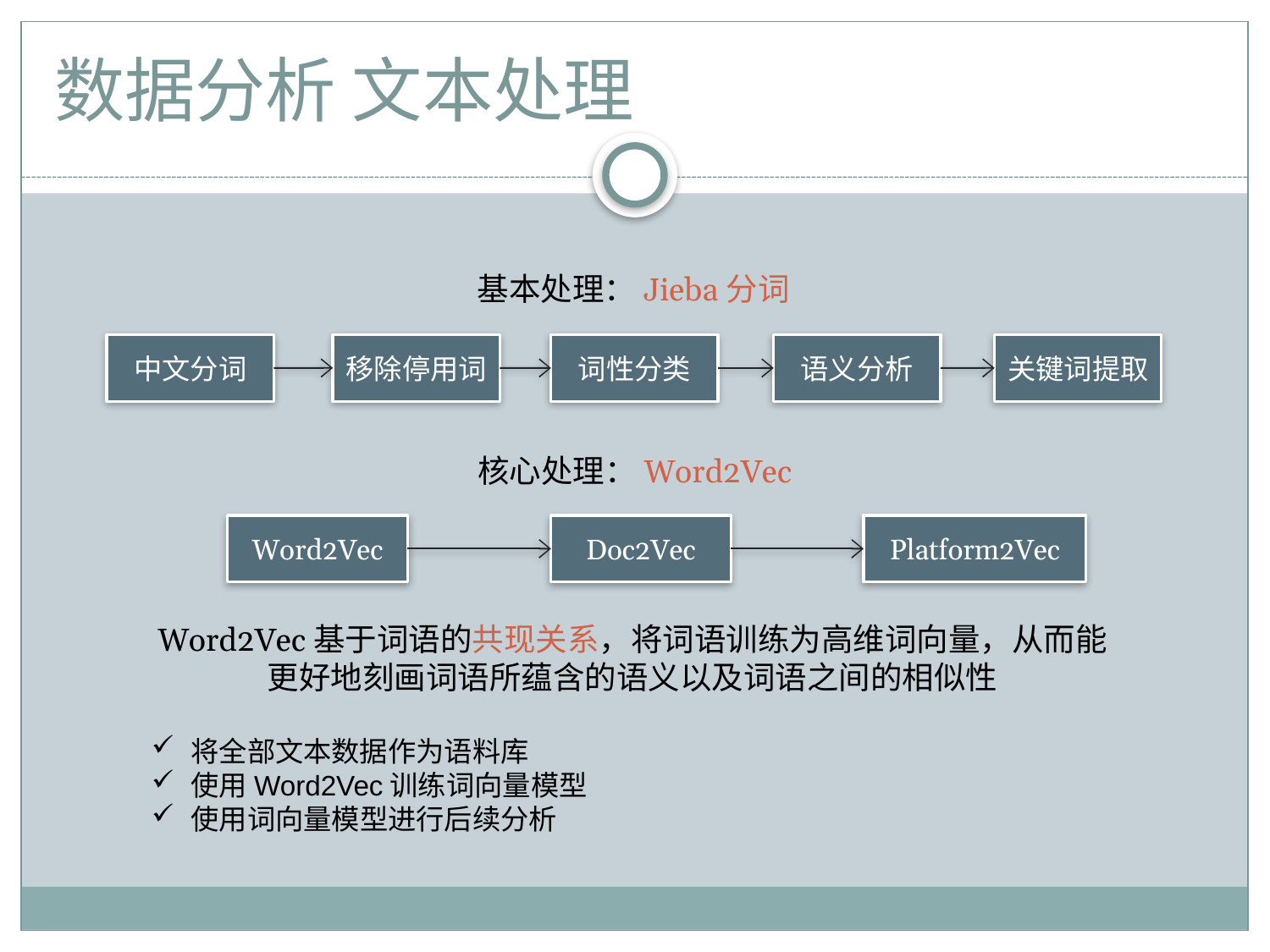

# 数据分析 文本处理
基本处理：Jieba分词
移除停用词
关键词提取
中文分词
词性分类
语义分析
核心处理：Word2Vec
Word2Vec
Doc2Vec
Platform2Vec
Word2Vec基于词语的共现关系，将词语训练为高维词向量，从而能更好地刻画词语所蕴含的语义以及词语之间的相似性
将全部文本数据作为语料库
使用Word2Vec训练词向量模型
使用词向量模型进行后续分析